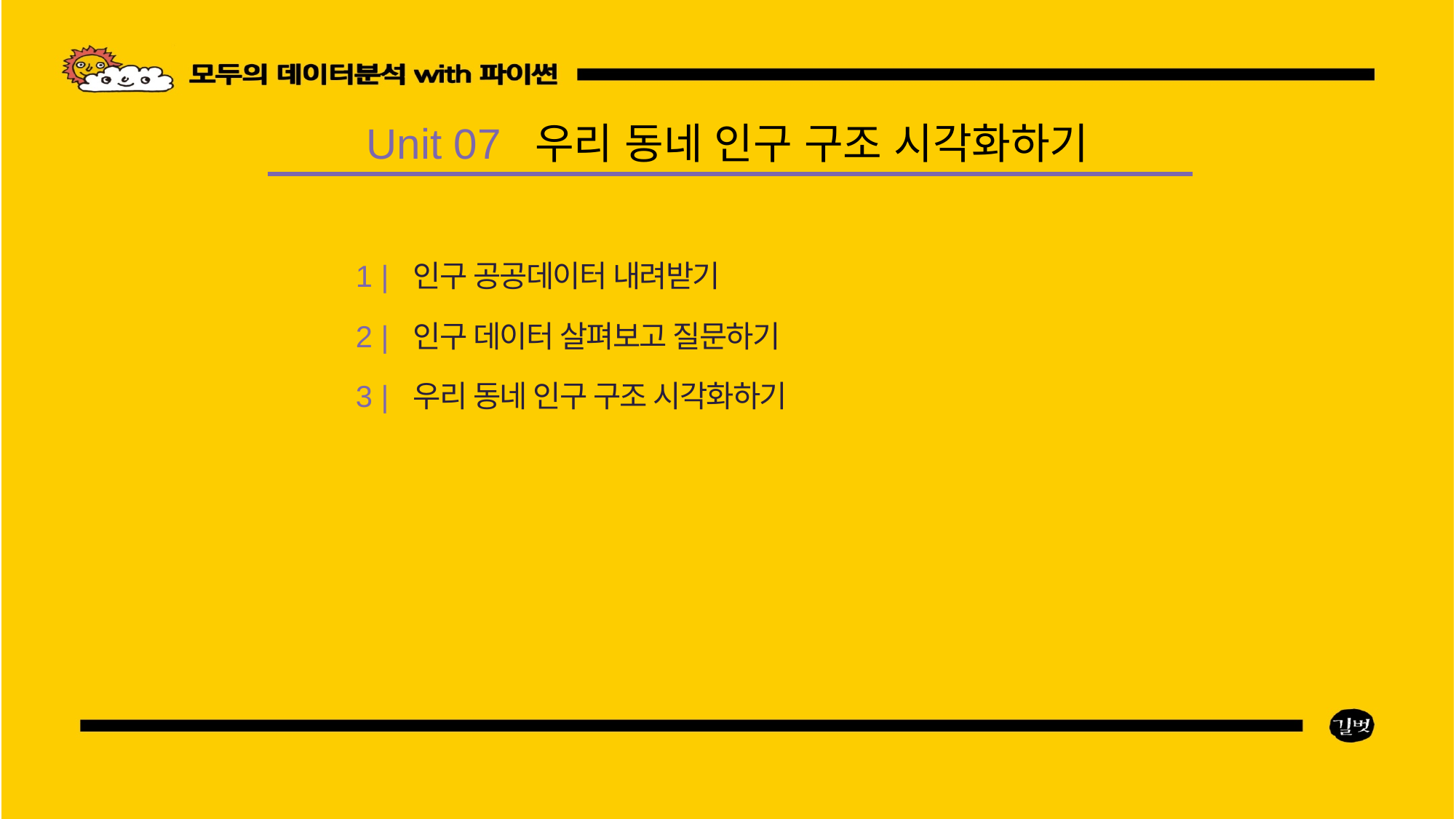

Unit 07  우리 동네 인구 구조 시각화하기
1 |  인구 공공데이터 내려받기
2 |  인구 데이터 살펴보고 질문하기
3 |  우리 동네 인구 구조 시각화하기